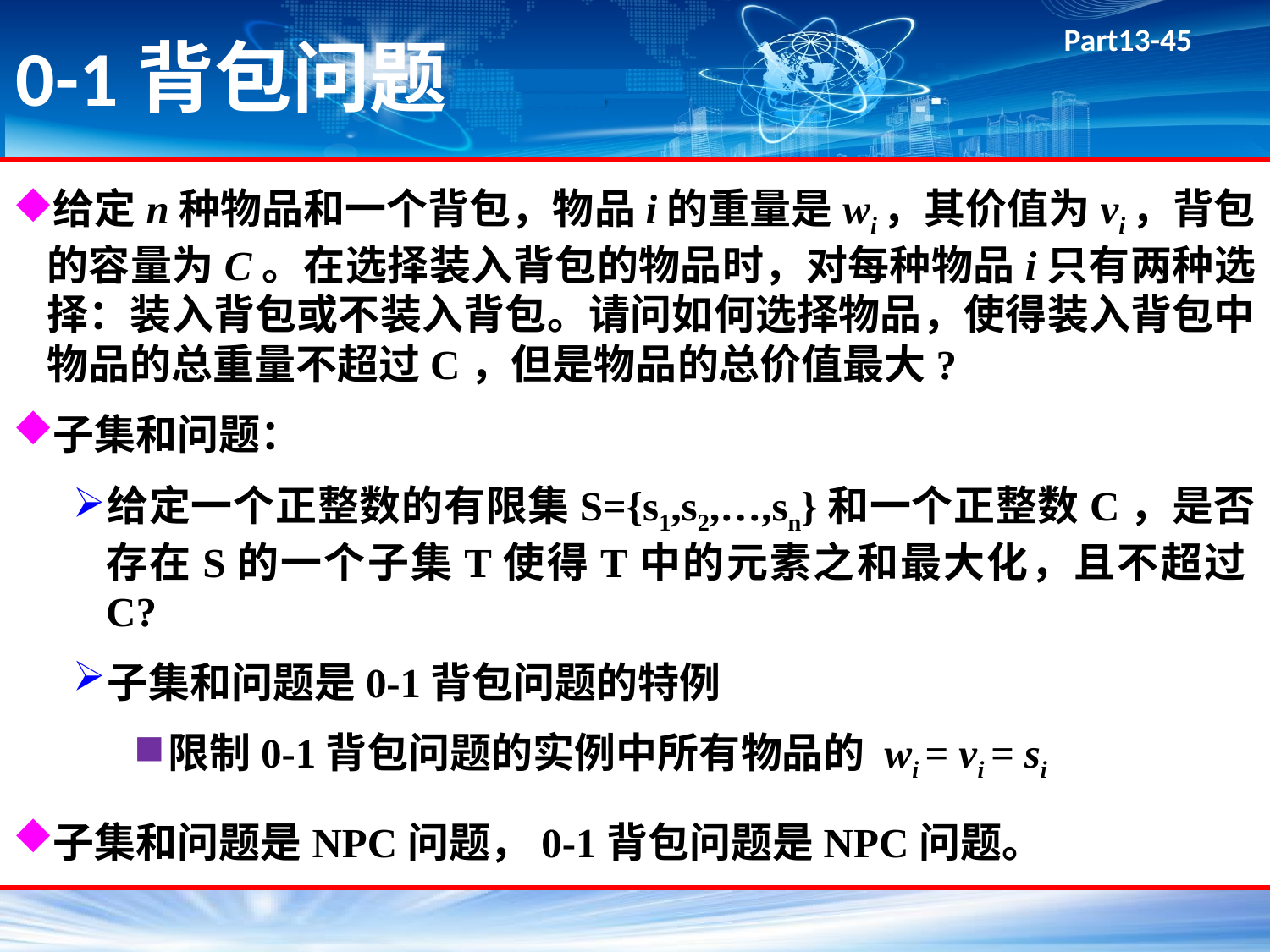

# 0-1背包问题
给定n种物品和一个背包，物品i的重量是wi，其价值为vi，背包的容量为C。在选择装入背包的物品时，对每种物品i只有两种选择：装入背包或不装入背包。请问如何选择物品，使得装入背包中物品的总重量不超过C，但是物品的总价值最大?
子集和问题：
给定一个正整数的有限集S={s1,s2,…,sn}和一个正整数C，是否存在S的一个子集T使得T中的元素之和最大化，且不超过C?
子集和问题是0-1背包问题的特例
限制0-1背包问题的实例中所有物品的 wi = vi = si
子集和问题是NPC问题，0-1背包问题是NPC问题。